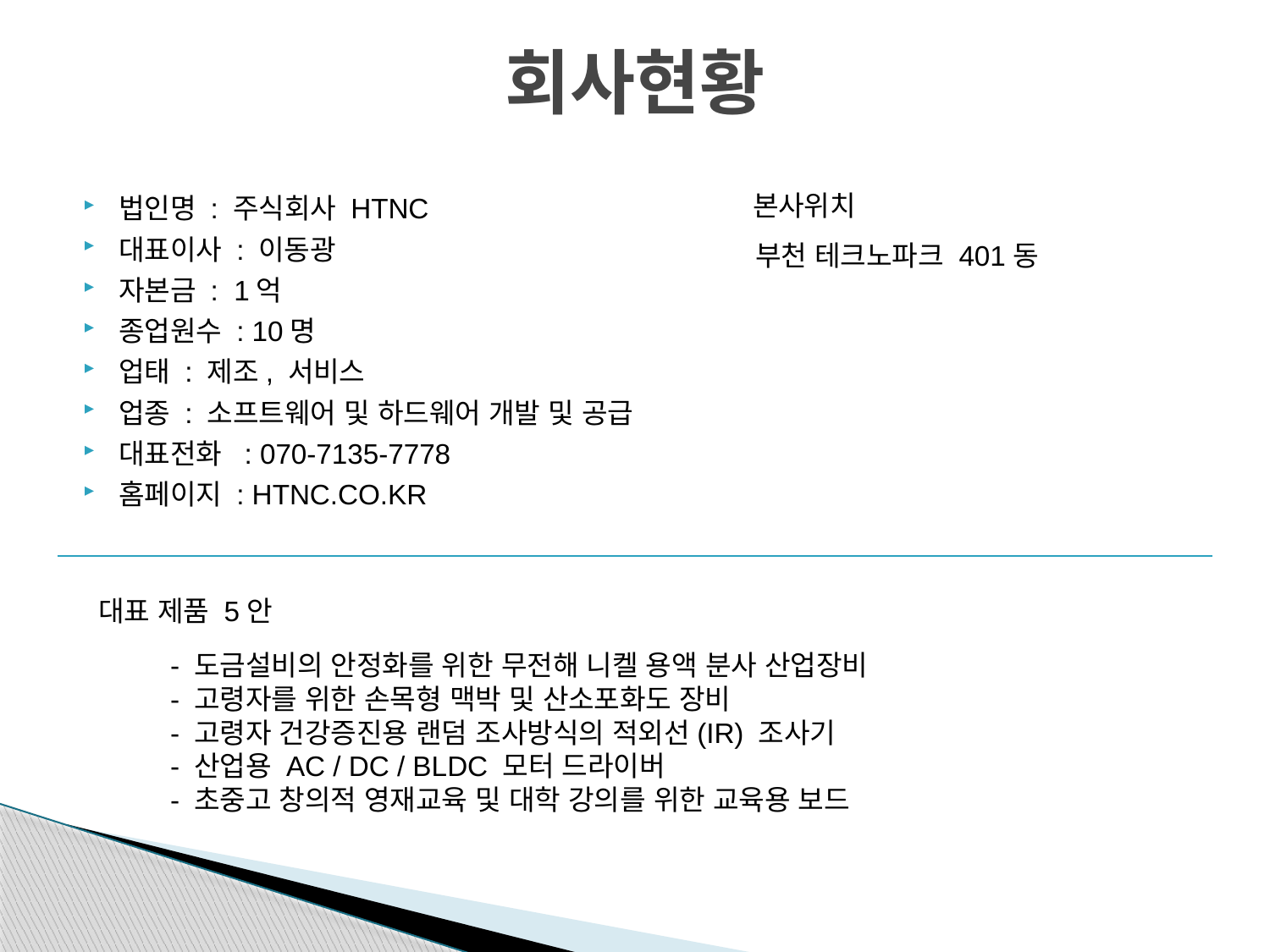

# 회사현황
본사위치
법인명 : 주식회사 HTNC
대표이사 : 이동광
자본금 :  1억
종업원수 : 10명
업태 : 제조, 서비스
업종 : 소프트웨어 및 하드웨어 개발 및 공급
대표전화  : 070-7135-7778
홈페이지 : HTNC.CO.KR
부천 테크노파크 401동
 대표 제품 5안
 - 도금설비의 안정화를 위한 무전해 니켈 용액 분사 산업장비
 - 고령자를 위한 손목형 맥박 및 산소포화도 장비
 - 고령자 건강증진용 랜덤 조사방식의 적외선(IR) 조사기
 - 산업용 AC / DC / BLDC 모터 드라이버
 - 초중고 창의적 영재교육 및 대학 강의를 위한 교육용 보드